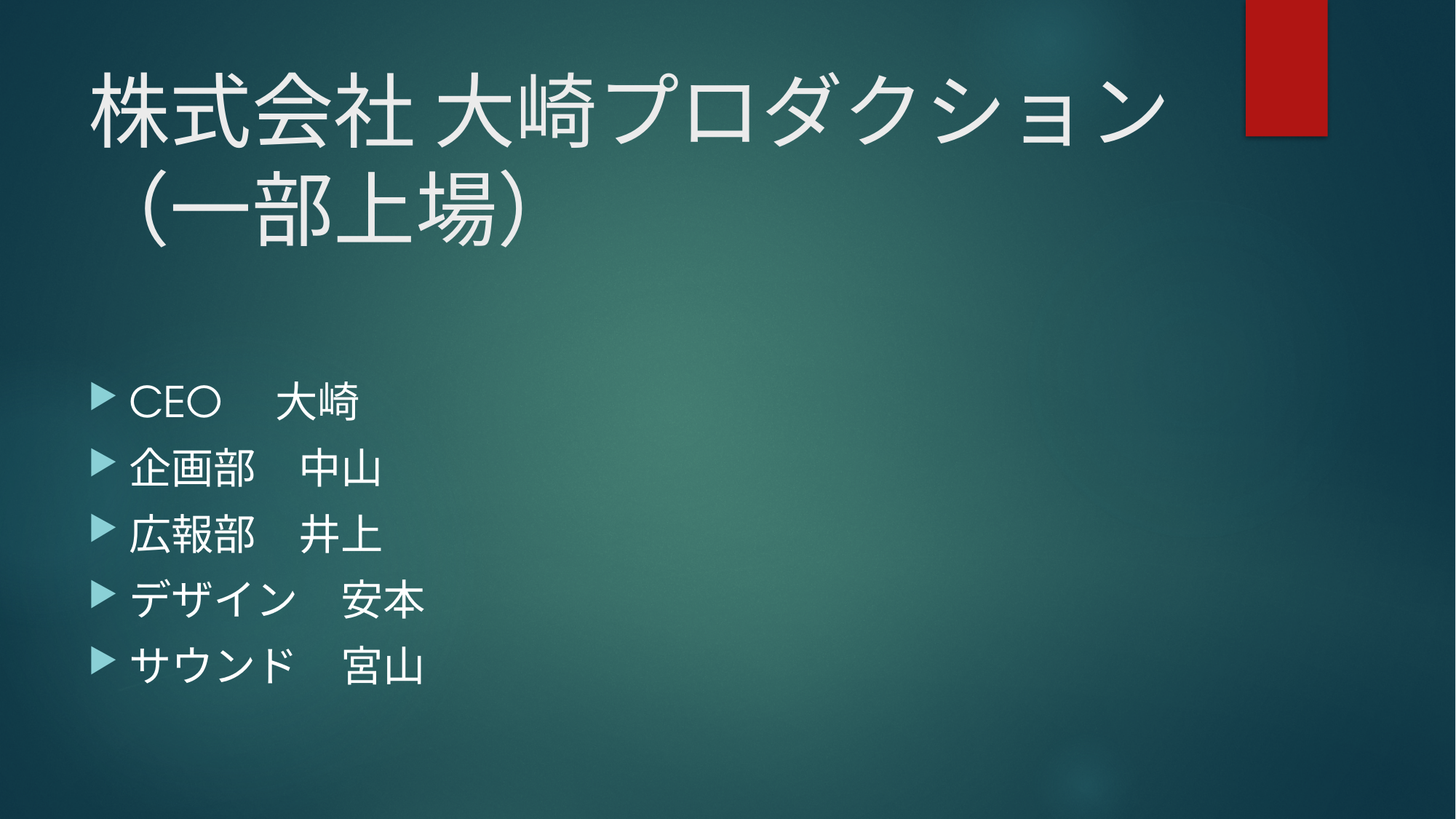

# 株式会社 大崎プロダクション （一部上場）
CEO　大崎
企画部　中山
広報部　井上
デザイン　安本
サウンド　宮山